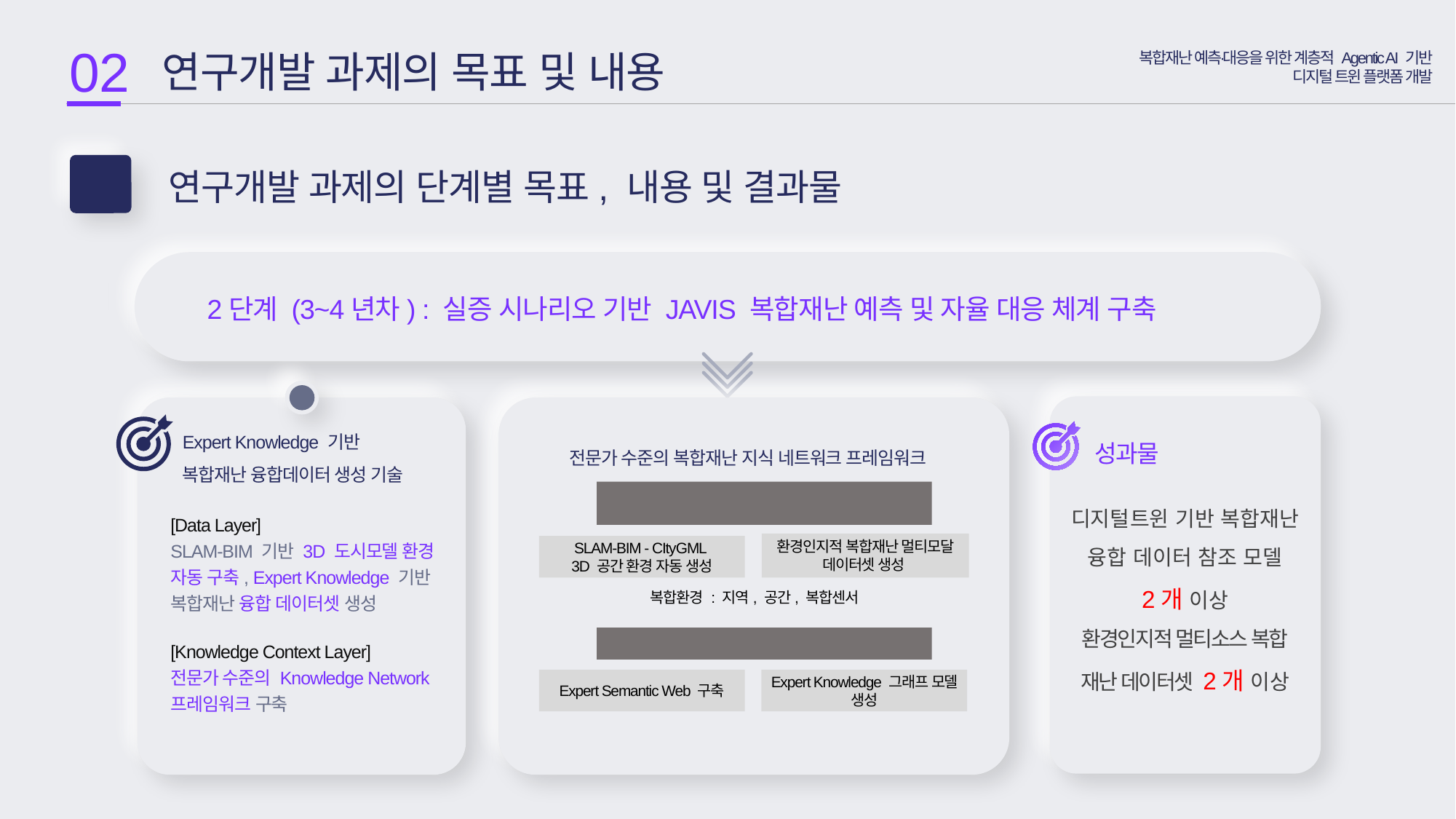

02
 연구개발 과제의 목표 및 내용
복합재난 예측∙대응을 위한 계층적 Agentic AI 기반
디지털 트윈 플랫폼 개발

연구개발 과제의 단계별 목표, 내용 및 결과물
2-3

2단계 (3~4년차) : 실증 시나리오 기반 JAVIS 복합재난 예측 및 자율 대응 체계 구축

1

Expert Knowledge 기반
복합재난 융합데이터 생성 기술

전문가 수준의 복합재난 지식 네트워크 프레임워크
성과물
[Expert Knowledge 기반
복합재난 융합데이터 생성]
디지털트윈 기반 복합재난 융합 데이터 참조 모델
2개 이상
환경인지적 멀티소스 복합
재난 데이터셋 2개 이상
[Data Layer]
SLAM-BIM 기반 3D 도시모델 환경 자동 구축, Expert Knowledge 기반 복합재난 융합 데이터셋 생성

[Knowledge Context Layer]
전문가 수준의 Knowledge Network 프레임워크 구축
환경인지적 복합재난 멀티모달 데이터셋 생성
SLAM-BIM - CItyGML
3D 공간 환경 자동 생성
복합환경 : 지역, 공간, 복합센서
[Expert Knowledge Network 프레임워크]
Expert Semantic Web 구축
Expert Knowledge 그래프 모델 생성